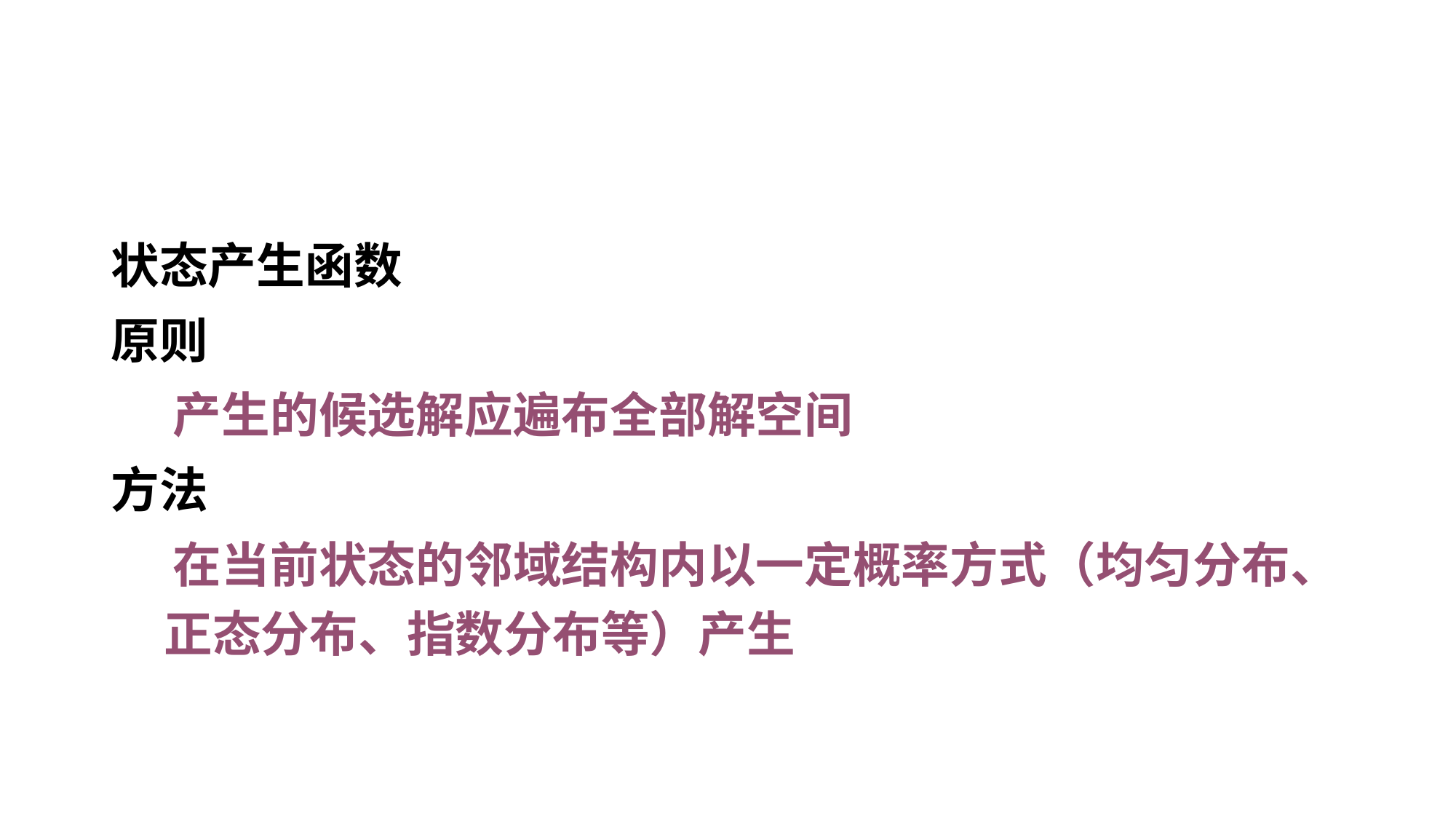

#
状态产生函数
原则
         产生的候选解应遍布全部解空间
方法
         在当前状态的邻域结构内以一定概率方式（均匀分布、正态分布、指数分布等）产生